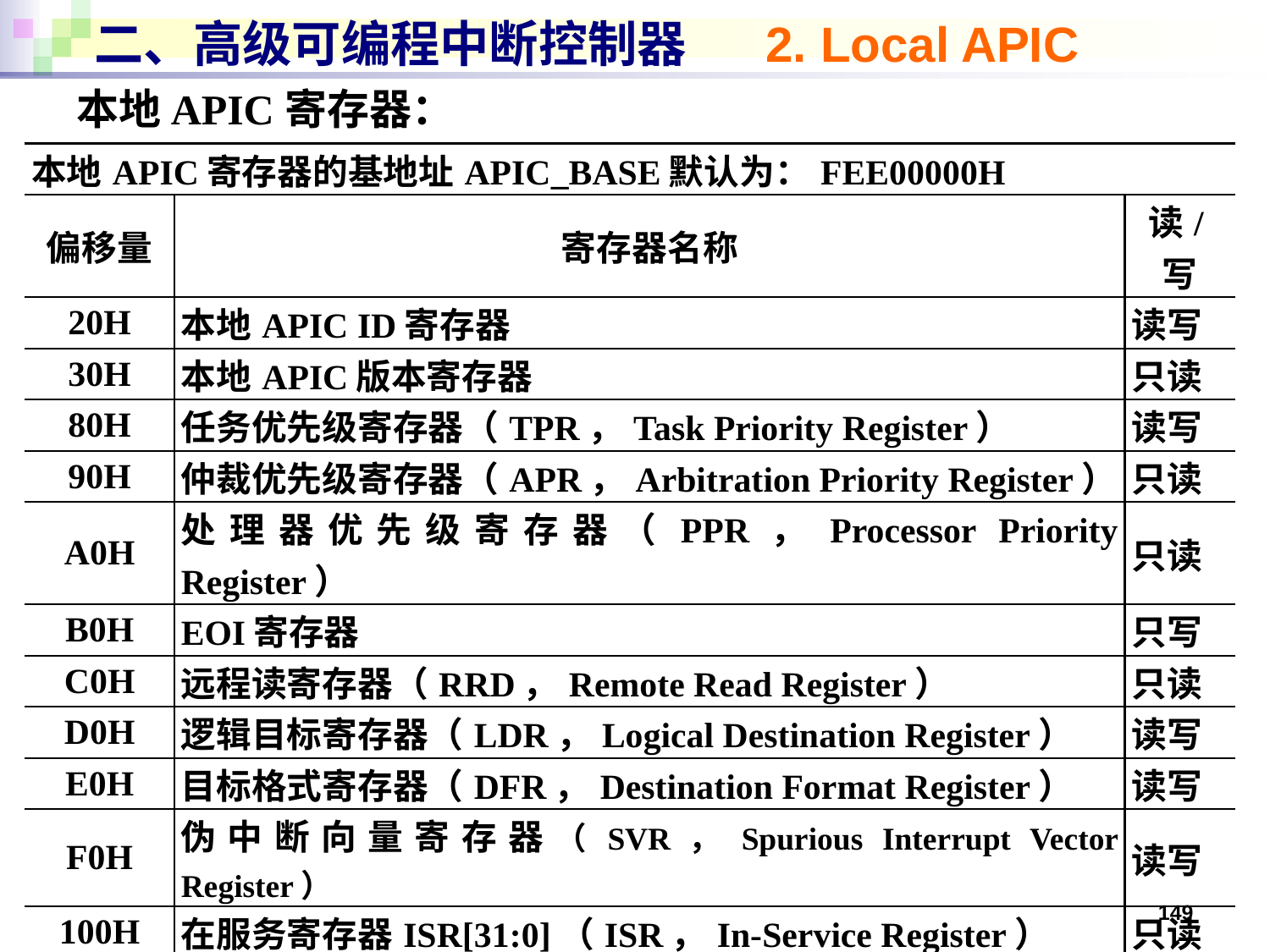

# 二、高级可编程中断控制器      2. Local APIC
本地APIC寄存器：
| 本地APIC寄存器的基地址APIC\_BASE默认为：FEE00000H |  |  |
| --- | --- | --- |
| 偏移量 | 寄存器名称 | 读/写 |
| 20H | 本地APIC ID寄存器 | 读写 |
| 30H | 本地APIC版本寄存器 | 只读 |
| 80H | 任务优先级寄存器（TPR，Task Priority Register） | 读写 |
| 90H | 仲裁优先级寄存器（APR，Arbitration Priority Register） | 只读 |
| A0H | 处理器优先级寄存器（PPR，Processor Priority Register） | 只读 |
| B0H | EOI寄存器 | 只写 |
| C0H | 远程读寄存器（RRD，Remote Read Register） | 只读 |
| D0H | 逻辑目标寄存器（LDR，Logical Destination Register） | 读写 |
| E0H | 目标格式寄存器（DFR，Destination Format Register） | 读写 |
| F0H | 伪中断向量寄存器（SVR，Spurious Interrupt Vector Register） | 读写 |
| 100H | 在服务寄存器ISR[31:0]（ISR，In-Service Register） | 只读 |
| 110H | 在服务寄存器ISR[63:32]（ISR，In-Service Register） | 只读 |
| 120H | 在服务寄存器ISR[95:64]（ISR，In-Service Register） | 只读 |
| 130H | 在服务寄存器ISR[127:96]（ISR，In-Service Register） | 只读 |
| 140H | 在服务寄存器ISR[159:128]（ISR，In-Service Register） | 只读 |
| 150H | 在服务寄存器ISR[191:160]（ISR，In-Service Register） | 只读 |
149